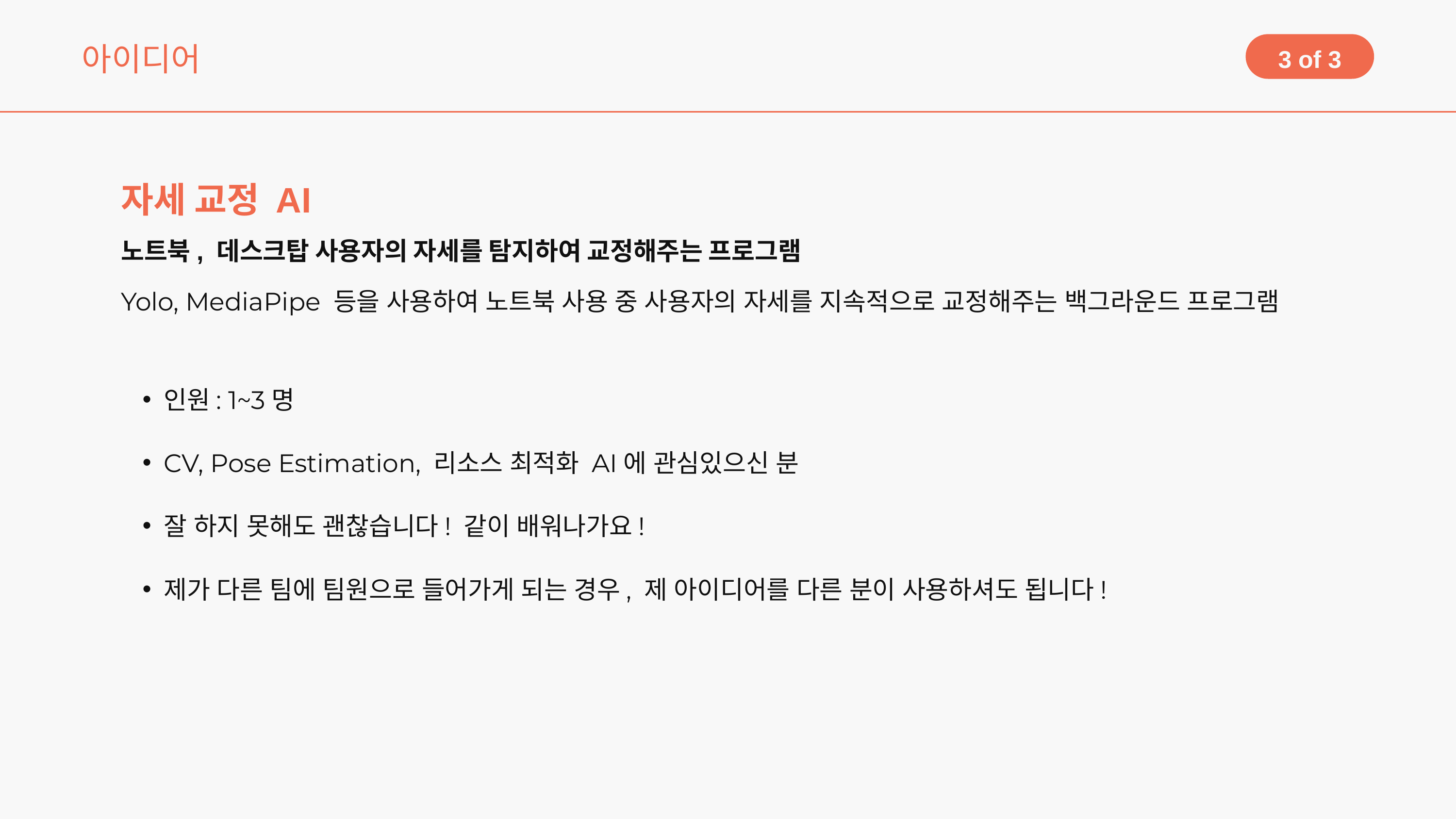

아이디어

3 of 3

자세 교정 AI
노트북, 데스크탑 사용자의 자세를 탐지하여 교정해주는 프로그램
Yolo, MediaPipe 등을 사용하여 노트북 사용 중 사용자의 자세를 지속적으로 교정해주는 백그라운드 프로그램

인원: 1~3명
CV, Pose Estimation, 리소스 최적화 AI에 관심있으신 분
잘 하지 못해도 괜찮습니다! 같이 배워나가요!
제가 다른 팀에 팀원으로 들어가게 되는 경우, 제 아이디어를 다른 분이 사용하셔도 됩니다!